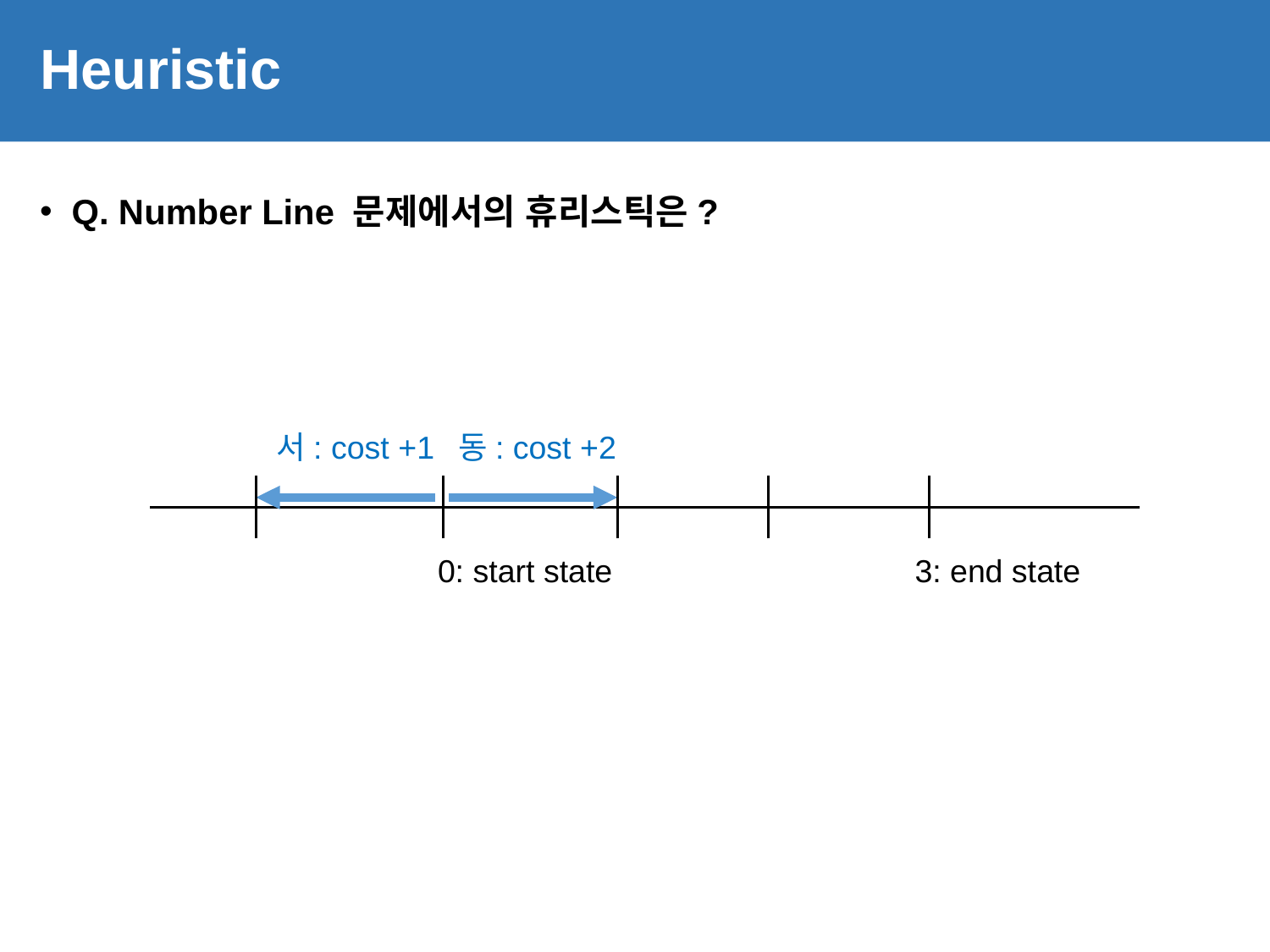

# Heuristic
64
Q. Number Line 문제에서의 휴리스틱은?
서: cost +1
동: cost +2
0: start state
3: end state